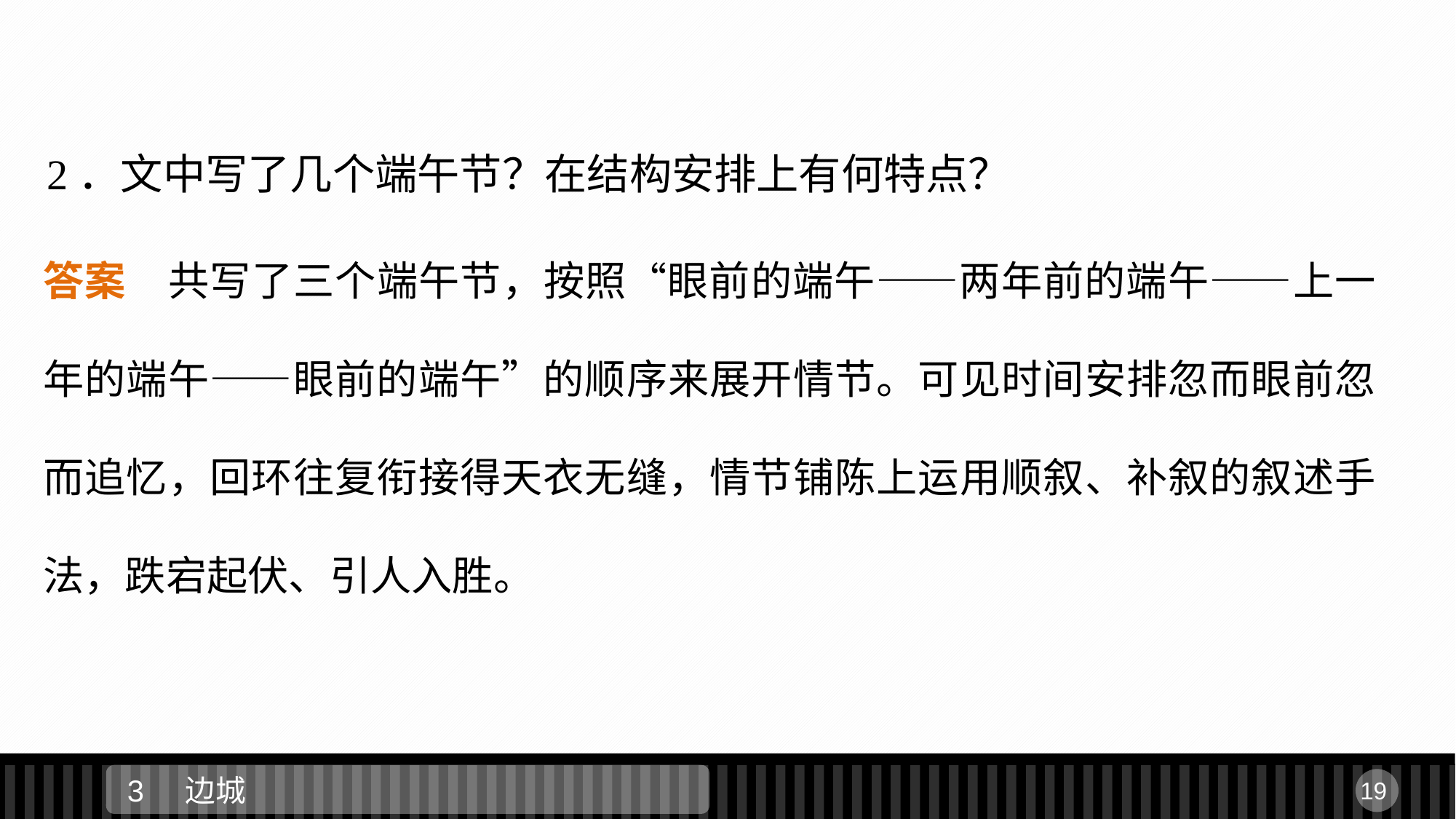

2．文中写了几个端午节？在结构安排上有何特点？
答案　共写了三个端午节，按照“眼前的端午——两年前的端午——上一年的端午——眼前的端午”的顺序来展开情节。可见时间安排忽而眼前忽而追忆，回环往复衔接得天衣无缝，情节铺陈上运用顺叙、补叙的叙述手法，跌宕起伏、引人入胜。